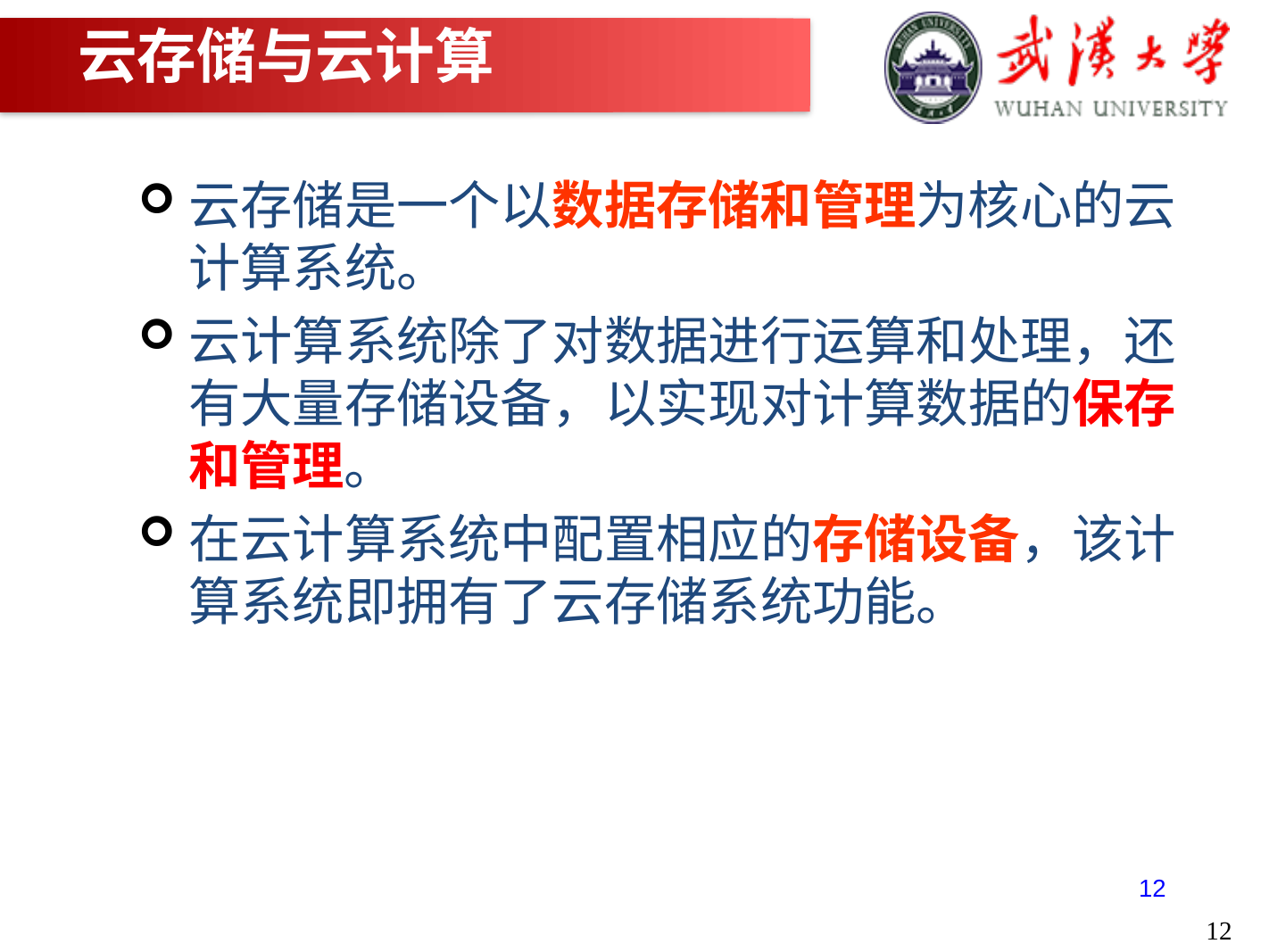

# 云存储与云计算
云存储是一个以数据存储和管理为核心的云计算系统。
云计算系统除了对数据进行运算和处理，还有大量存储设备，以实现对计算数据的保存和管理。
在云计算系统中配置相应的存储设备，该计算系统即拥有了云存储系统功能。
12